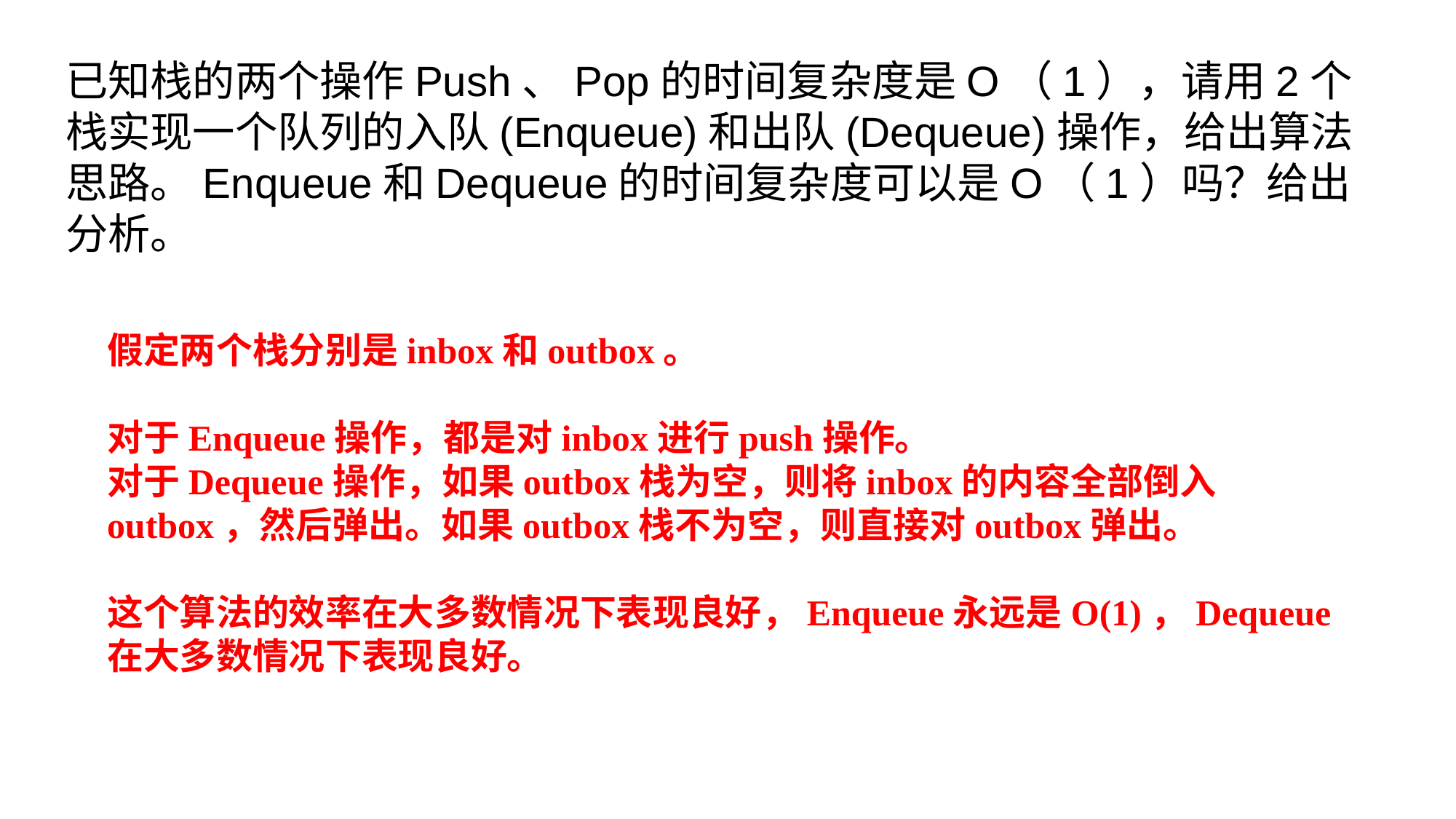

已知栈的两个操作Push、Pop的时间复杂度是O（1），请用2个栈实现一个队列的入队(Enqueue)和出队(Dequeue)操作，给出算法思路。Enqueue和Dequeue的时间复杂度可以是O（1）吗？给出分析。
假定两个栈分别是inbox和outbox。
对于Enqueue操作，都是对inbox进行push操作。
对于Dequeue操作，如果outbox栈为空，则将inbox的内容全部倒入outbox，然后弹出。如果outbox栈不为空，则直接对outbox弹出。
这个算法的效率在大多数情况下表现良好，Enqueue永远是O(1)，Dequeue在大多数情况下表现良好。